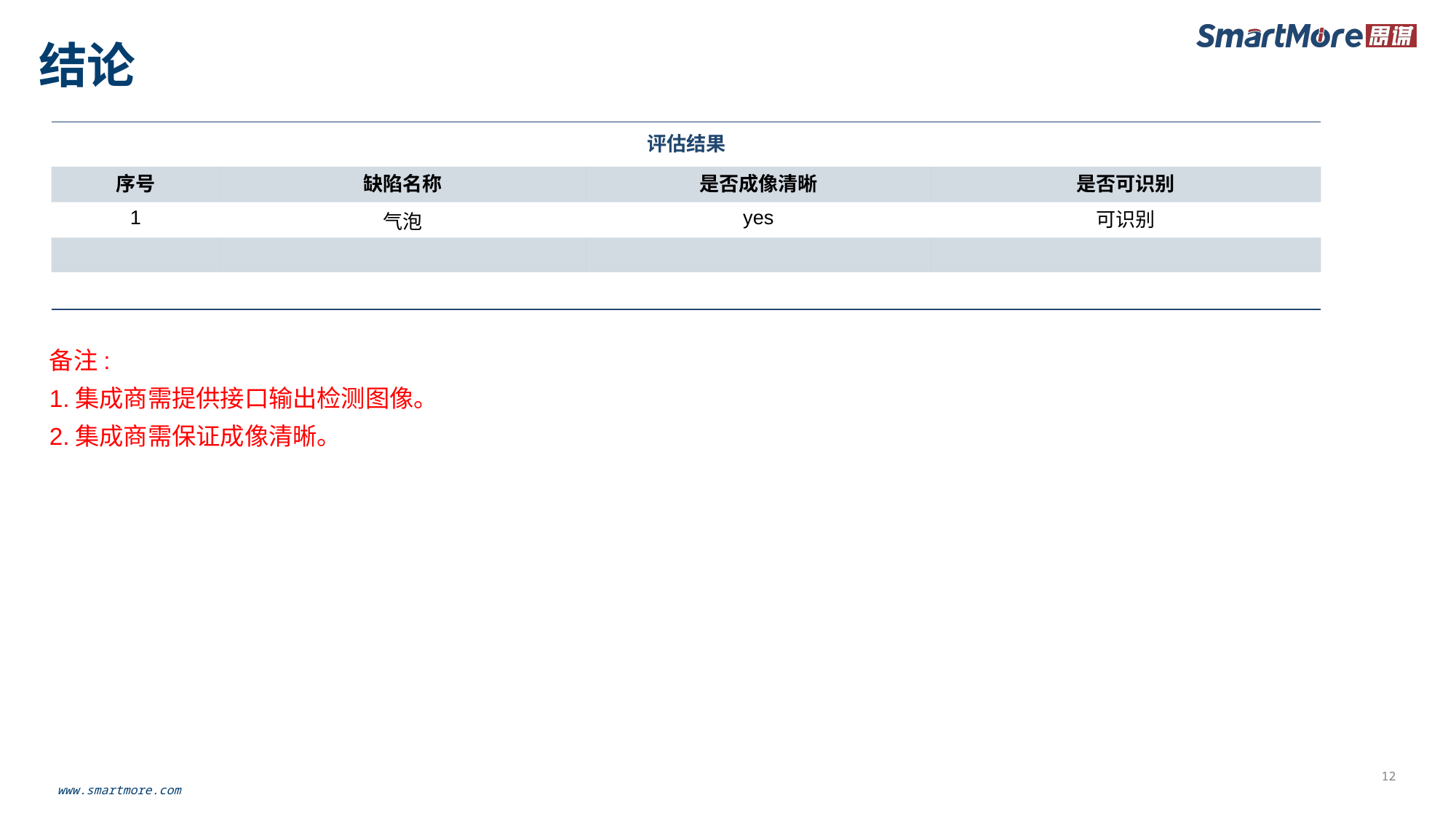

# 结论
| 评估结果 |  |  |  |
| --- | --- | --- | --- |
| 序号 | 缺陷名称 | 是否成像清晰 | 是否可识别 |
| 1 | 气泡 | yes | 可识别 |
|  |  |  |  |
|  |  |  |  |
备注:
1.集成商需提供接口输出检测图像。
2.集成商需保证成像清晰。